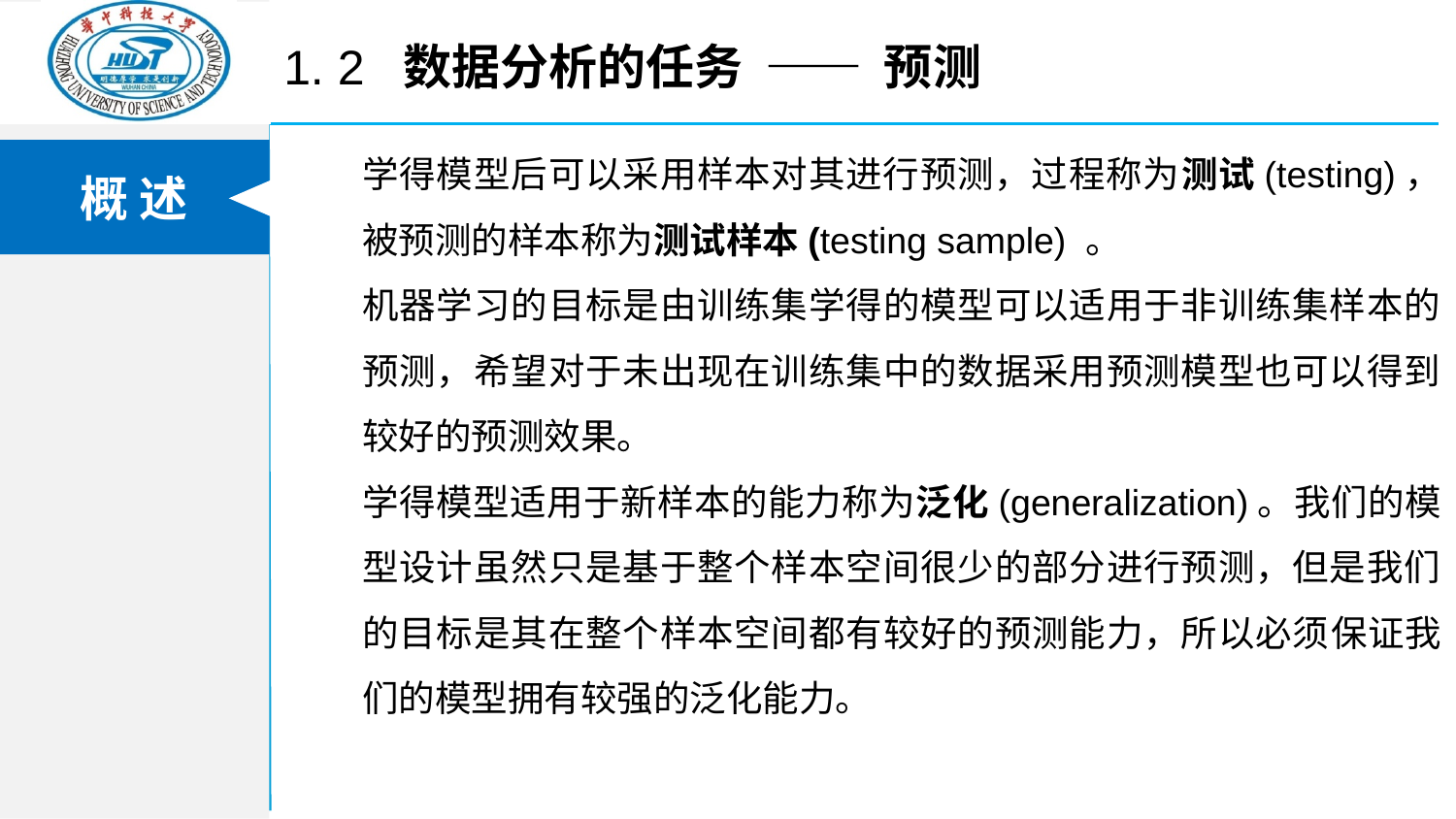

1. 2  数据分析的任务  ——  预测
学得模型后可以采用样本对其进行预测，过程称为测试(testing)，被预测的样本称为测试样本(testing sample) 。
机器学习的目标是由训练集学得的模型可以适用于非训练集样本的预测，希望对于未出现在训练集中的数据采用预测模型也可以得到较好的预测效果。
学得模型适用于新样本的能力称为泛化(generalization)。我们的模型设计虽然只是基于整个样本空间很少的部分进行预测，但是我们的目标是其在整个样本空间都有较好的预测能力，所以必须保证我们的模型拥有较强的泛化能力。